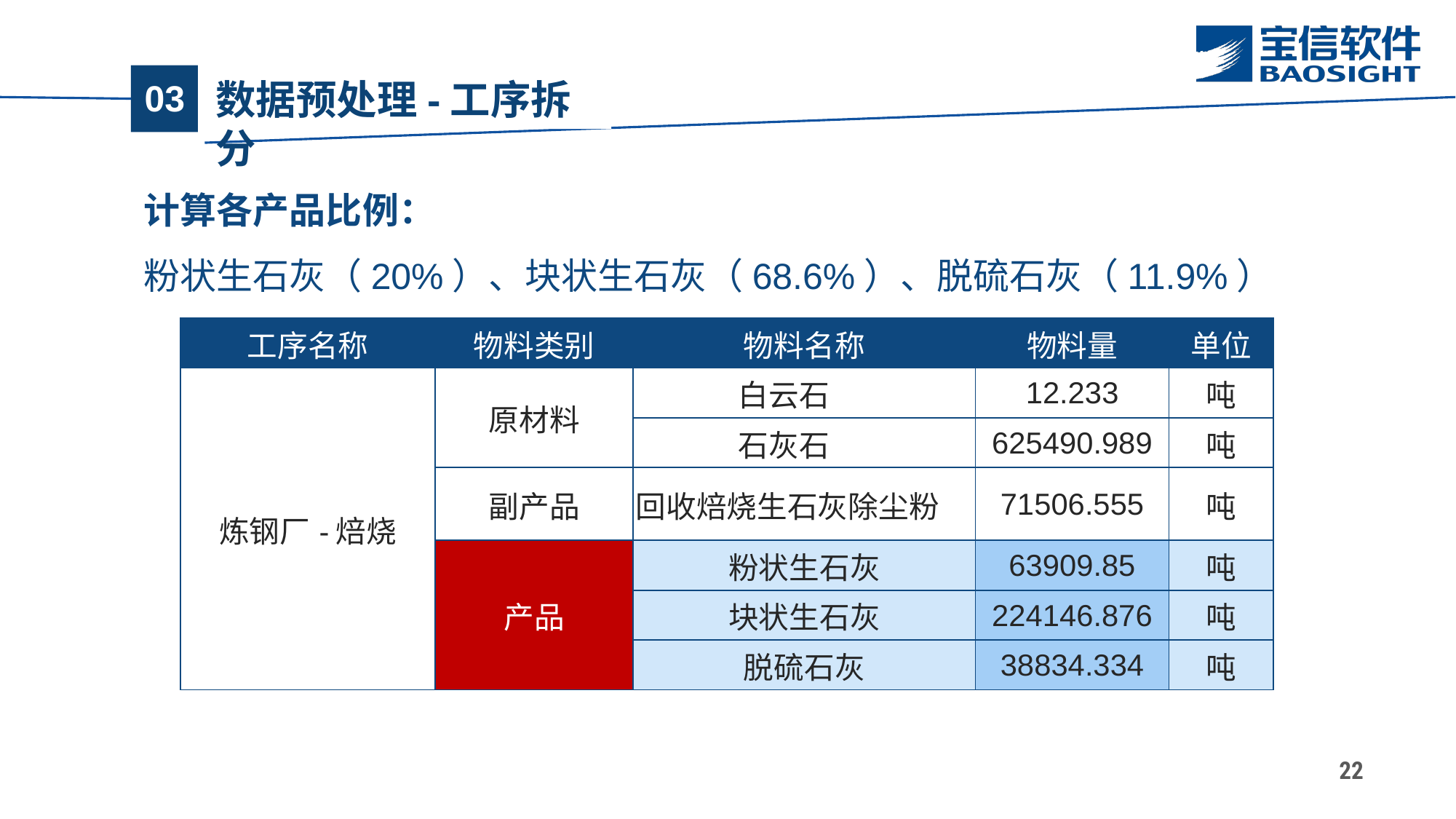

# 数据预处理-工序拆分
03
计算各产品比例：
粉状生石灰（20%）、块状生石灰（68.6%）、脱硫石灰（11.9%）

| 工序名称 | 物料类别 | 物料名称 | 物料量 | 单位 |
| --- | --- | --- | --- | --- |
| 炼钢厂-焙烧 | 原材料 | 白云石 | 12.233 | 吨 |
|  |  | 石灰石 | 625490.989 | 吨 |
|  | 副产品 | 回收焙烧生石灰除尘粉 | 71506.555 | 吨 |
|  | 产品 | 粉状生石灰 | 63909.85 | 吨 |
|  |  | 块状生石灰 | 224146.876 | 吨 |
|  |  | 脱硫石灰 | 38834.334 | 吨 |